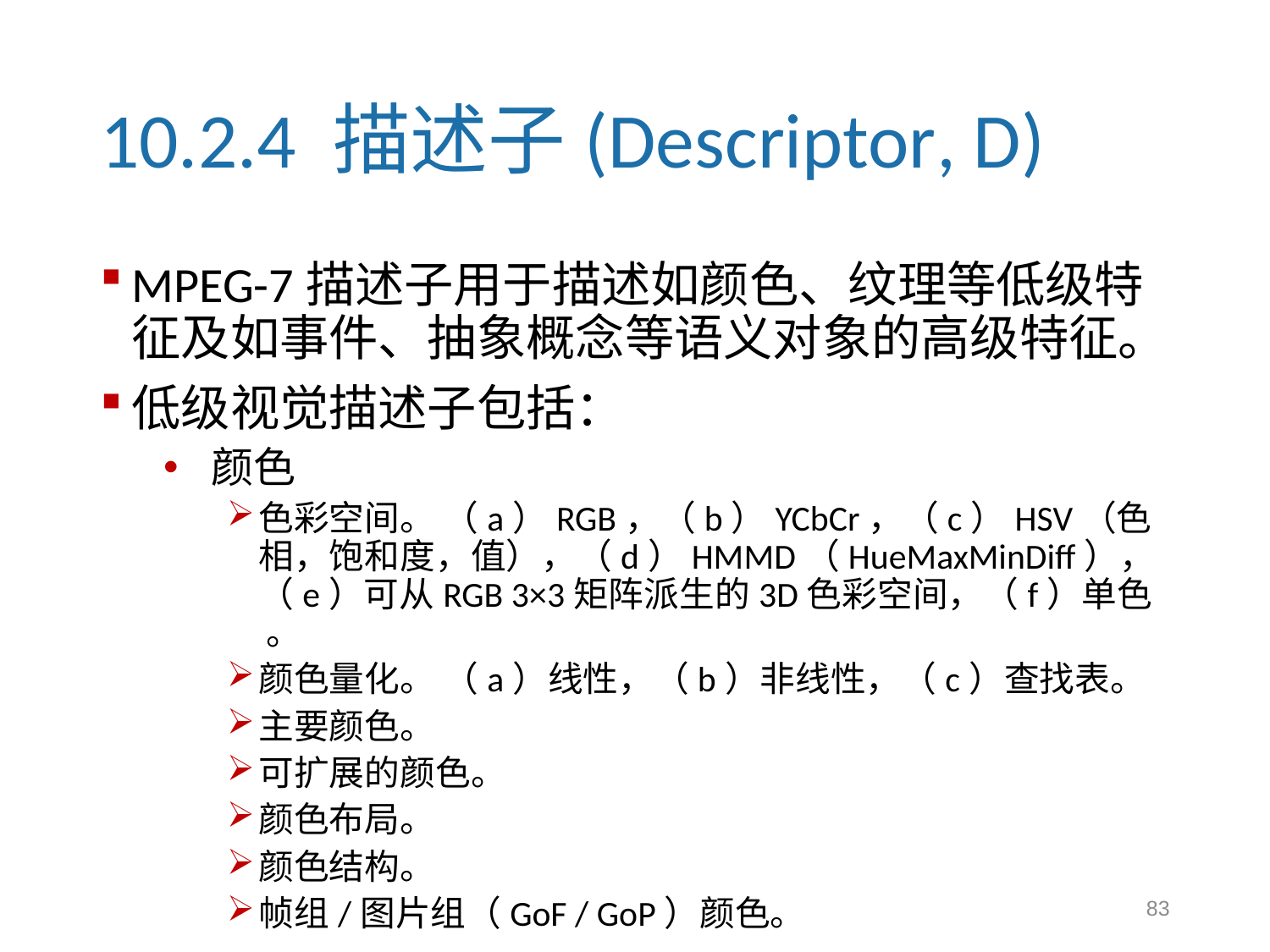

# 10.2.4 描述子(Descriptor, D)
MPEG-7描述子用于描述如颜色、纹理等低级特征及如事件、抽象概念等语义对象的高级特征。
低级视觉描述子包括：
颜色
色彩空间。 （a）RGB，（b）YCbCr，（c）HSV（色相，饱和度，值），（d）HMMD（HueMaxMinDiff），（e）可从RGB 3×3矩阵派生的3D色彩空间，（f）单色 。
颜色量化。 （a）线性，（b）非线性，（c）查找表。
主要颜色。
可扩展的颜色。
颜色布局。
颜色结构。
帧组/图片组（GoF / GoP）颜色。
83